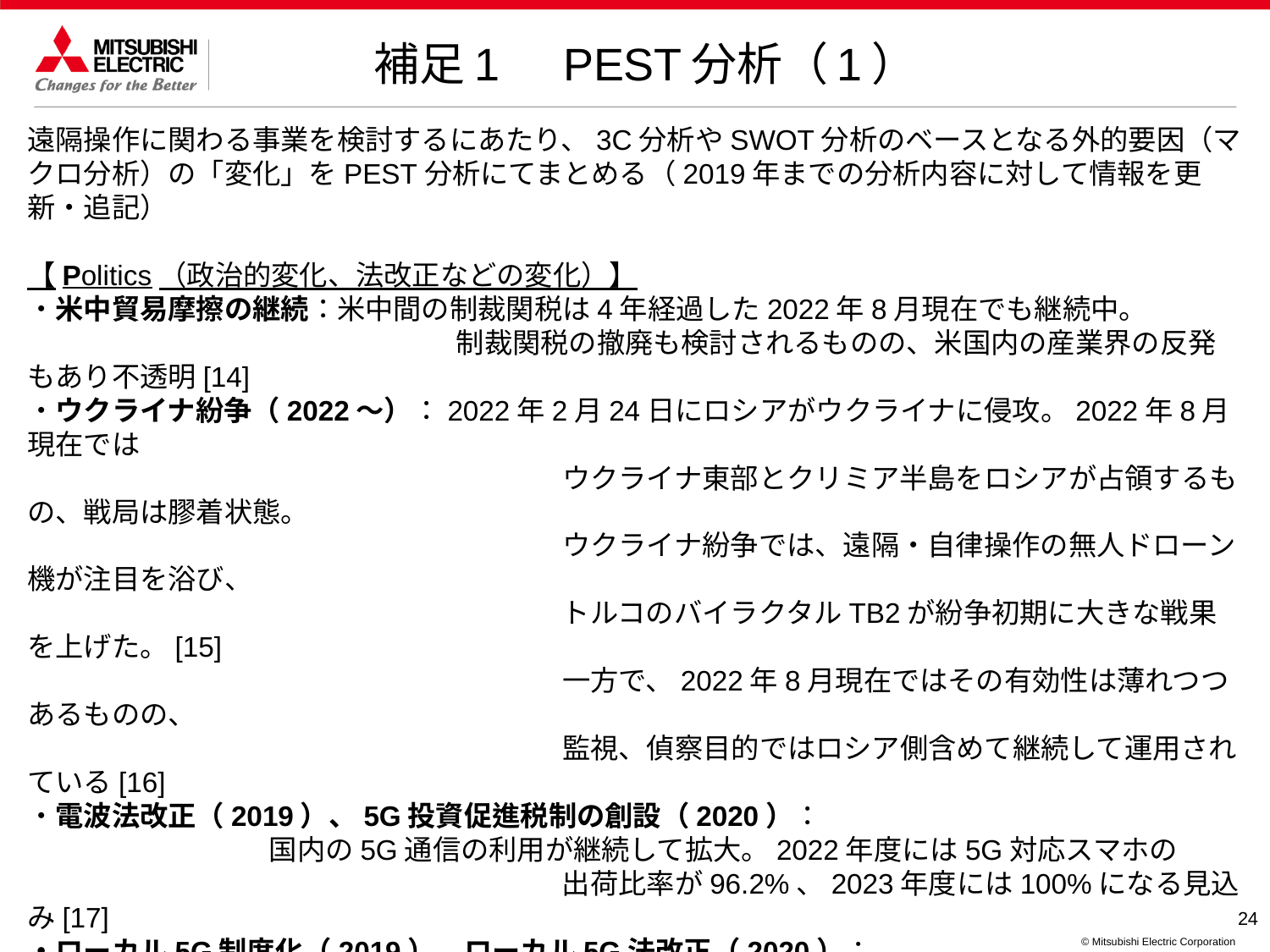

補足1　PEST分析（1）
遠隔操作に関わる事業を検討するにあたり、3C分析やSWOT分析のベースとなる外的要因（マクロ分析）の「変化」をPEST分析にてまとめる（2019年までの分析内容に対して情報を更新・追記）

【Politics（政治的変化、法改正などの変化）】
・米中貿易摩擦の継続：米中間の制裁関税は4年経過した2022年8月現在でも継続中。
　　　　　　　　　　　　　　　 制裁関税の撤廃も検討されるものの、米国内の産業界の反発もあり不透明[14]
・ウクライナ紛争（2022～）：2022年2月24日にロシアがウクライナに侵攻。2022年8月現在では
　　　　　　　　　　　　　　　　　　　ウクライナ東部とクリミア半島をロシアが占領するもの、戦局は膠着状態。
　　　　　　　　　　　　　　　　　　　ウクライナ紛争では、遠隔・自律操作の無人ドローン機が注目を浴び、
　　　　　　　　　　　　　　　　　　　トルコのバイラクタルTB2が紛争初期に大きな戦果を上げた。[15]
　　　　　　　　　　　　　　　　　　　一方で、2022年8月現在ではその有効性は薄れつつあるものの、
　　　　　　　　　　　　　　　　　　　監視、偵察目的ではロシア側含めて継続して運用されている[16]
・電波法改正（2019）、5G投資促進税制の創設（2020）：
                                     国内の5G通信の利用が継続して拡大。2022年度には5G対応スマホの
　　　　　　　　　　　　　　　　　　　出荷比率が96.2%、2023年度には100%になる見込み[17]
・ローカル5G制度化（2019）、ローカル5G法改正（2020）：
　　　　　　無線局の免許申請が必要、無線従事者は第3級陸技の資格要
         （100W超は1陸技要）、電波利用料は2600円/局/年、当面自己の建物内・土地内での利用が基本
　　　　　　2020年12月の法改正で周波数帯の追加、他者土地利用の制限の一部緩和 [18]
・道路交通法及び道路運送車両法の改定（2019）：
    一定条件化での公道でのレベル3の自動運転が可能に。レベル3の自動運転中の事故責任者は運転者